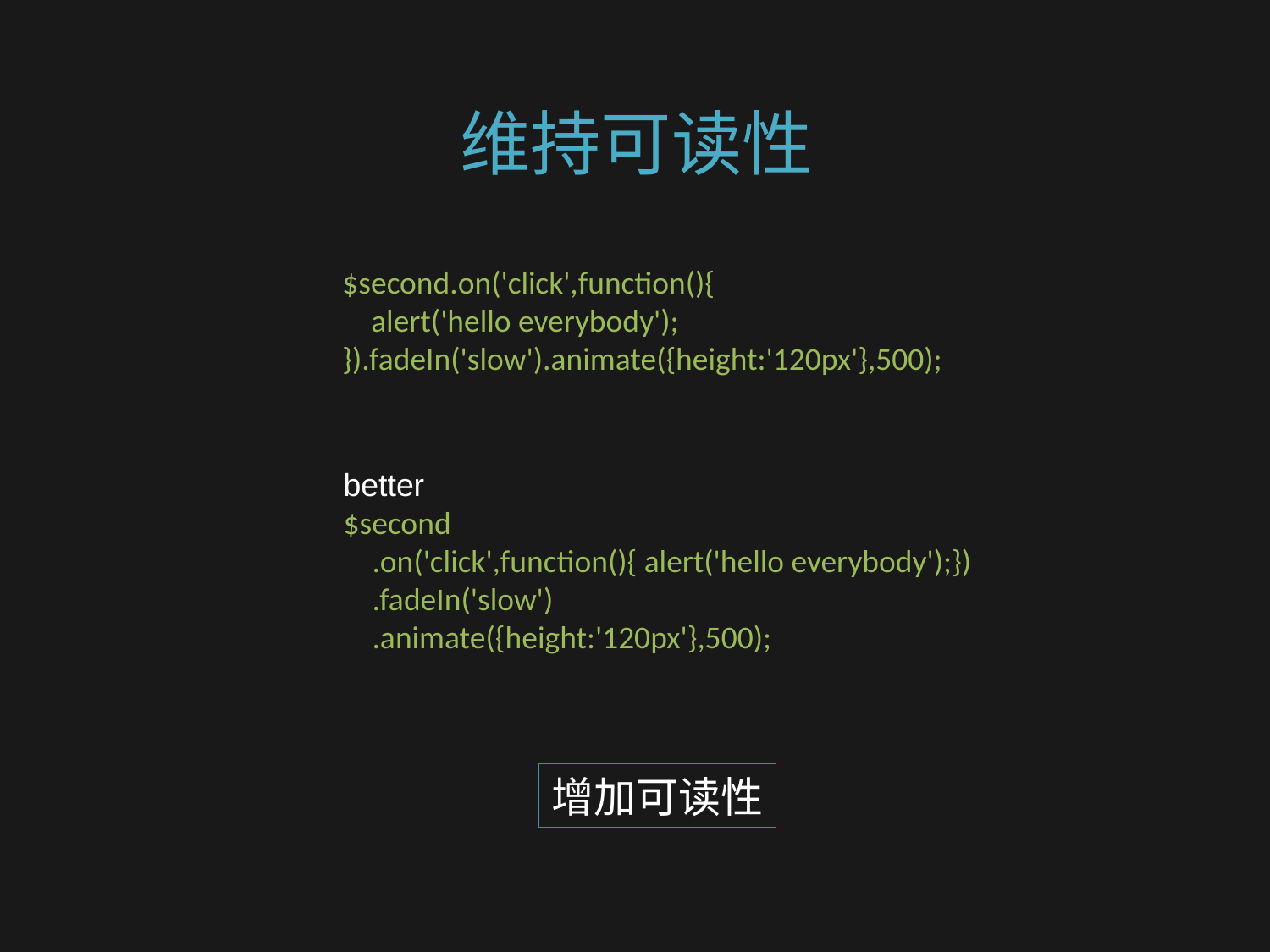

# 维持可读性
$second.on('click',function(){
    alert('hello everybody');
}).fadeIn('slow').animate({height:'120px'},500);
better
$second
    .on('click',function(){ alert('hello everybody');})
    .fadeIn('slow')
    .animate({height:'120px'},500);
增加可读性